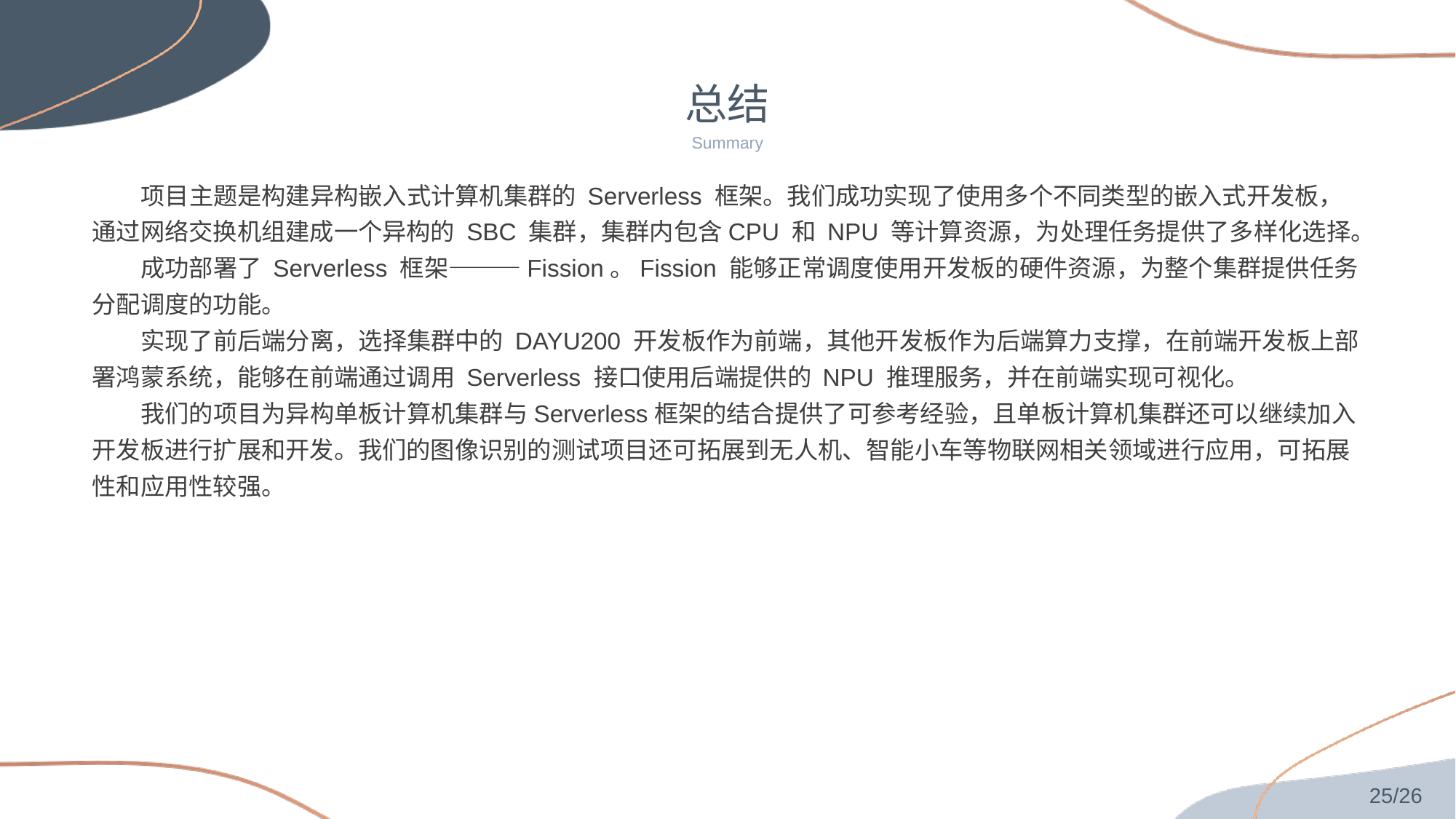

总结
Summary
项目主题是构建异构嵌入式计算机集群的 Serverless 框架。我们成功实现了使用多个不同类型的嵌入式开发板，通过网络交换机组建成一个异构的 SBC 集群，集群内包含CPU 和 NPU 等计算资源，为处理任务提供了多样化选择。
成功部署了 Serverless 框架———Fission。Fission 能够正常调度使用开发板的硬件资源，为整个集群提供任务分配调度的功能。
实现了前后端分离，选择集群中的 DAYU200 开发板作为前端，其他开发板作为后端算力支撑，在前端开发板上部署鸿蒙系统，能够在前端通过调用 Serverless 接口使用后端提供的 NPU 推理服务，并在前端实现可视化。
我们的项目为异构单板计算机集群与Serverless框架的结合提供了可参考经验，且单板计算机集群还可以继续加入开发板进行扩展和开发。我们的图像识别的测试项目还可拓展到无人机、智能小车等物联网相关领域进行应用，可拓展性和应用性较强。
25/26
PPT模板 http://www.1ppt.com/moban/